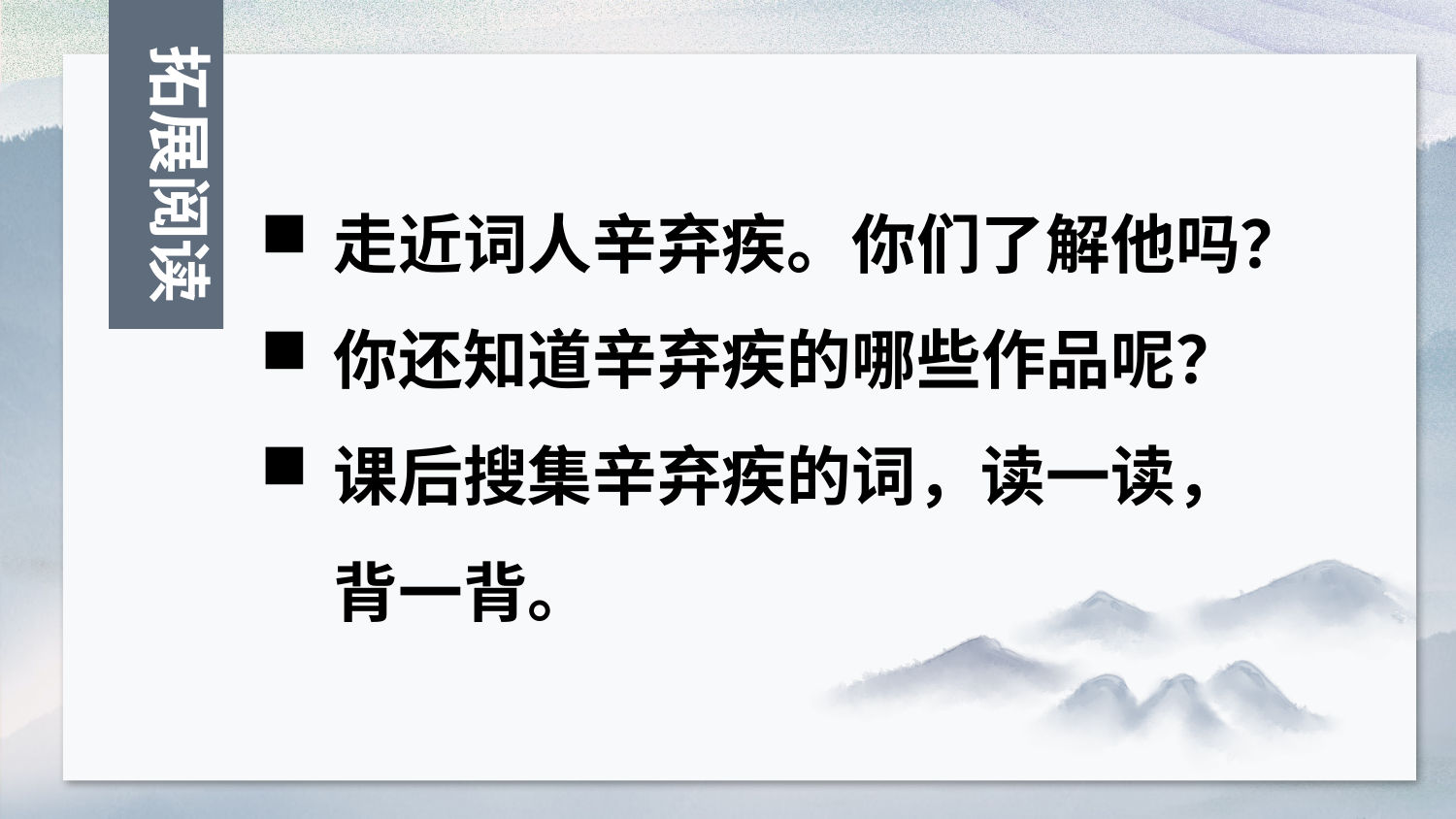

拓展阅读
走近词人辛弃疾。你们了解他吗？
你还知道辛弃疾的哪些作品呢？
课后搜集辛弃疾的词，读一读，背一背。